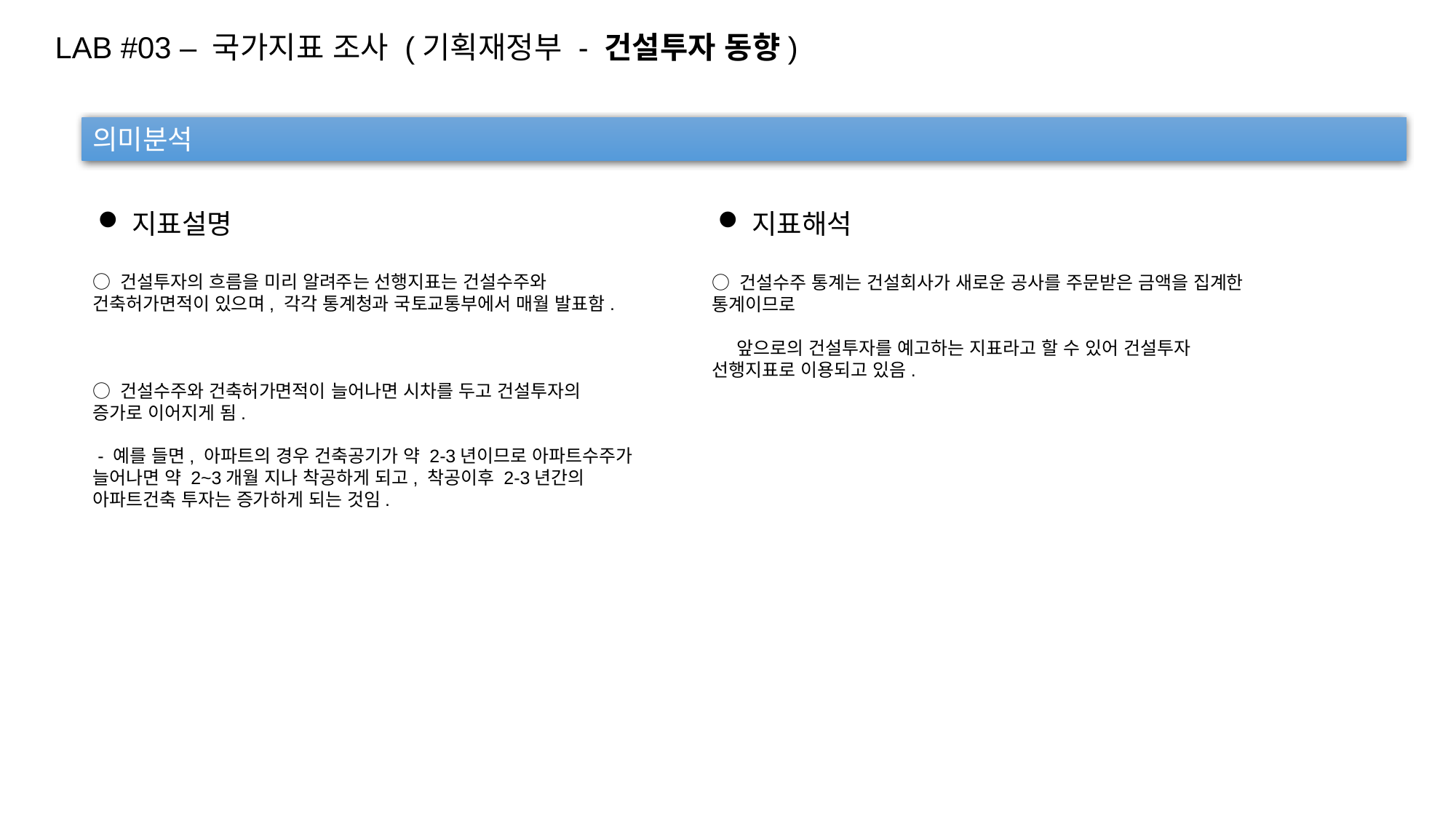

LAB #03 – 국가지표 조사 (기획재정부 - 건설투자 동향)
의미분석
지표설명
지표해석
○ 건설투자의 흐름을 미리 알려주는 선행지표는 건설수주와 건축허가면적이 있으며, 각각 통계청과 국토교통부에서 매월 발표함.

○ 건설수주와 건축허가면적이 늘어나면 시차를 두고 건설투자의 증가로 이어지게 됨.

 - 예를 들면, 아파트의 경우 건축공기가 약 2-3년이므로 아파트수주가 늘어나면 약 2~3개월 지나 착공하게 되고, 착공이후 2-3년간의 아파트건축 투자는 증가하게 되는 것임.
○ 건설수주 통계는 건설회사가 새로운 공사를 주문받은 금액을 집계한 통계이므로

    앞으로의 건설투자를 예고하는 지표라고 할 수 있어 건설투자 선행지표로 이용되고 있음.